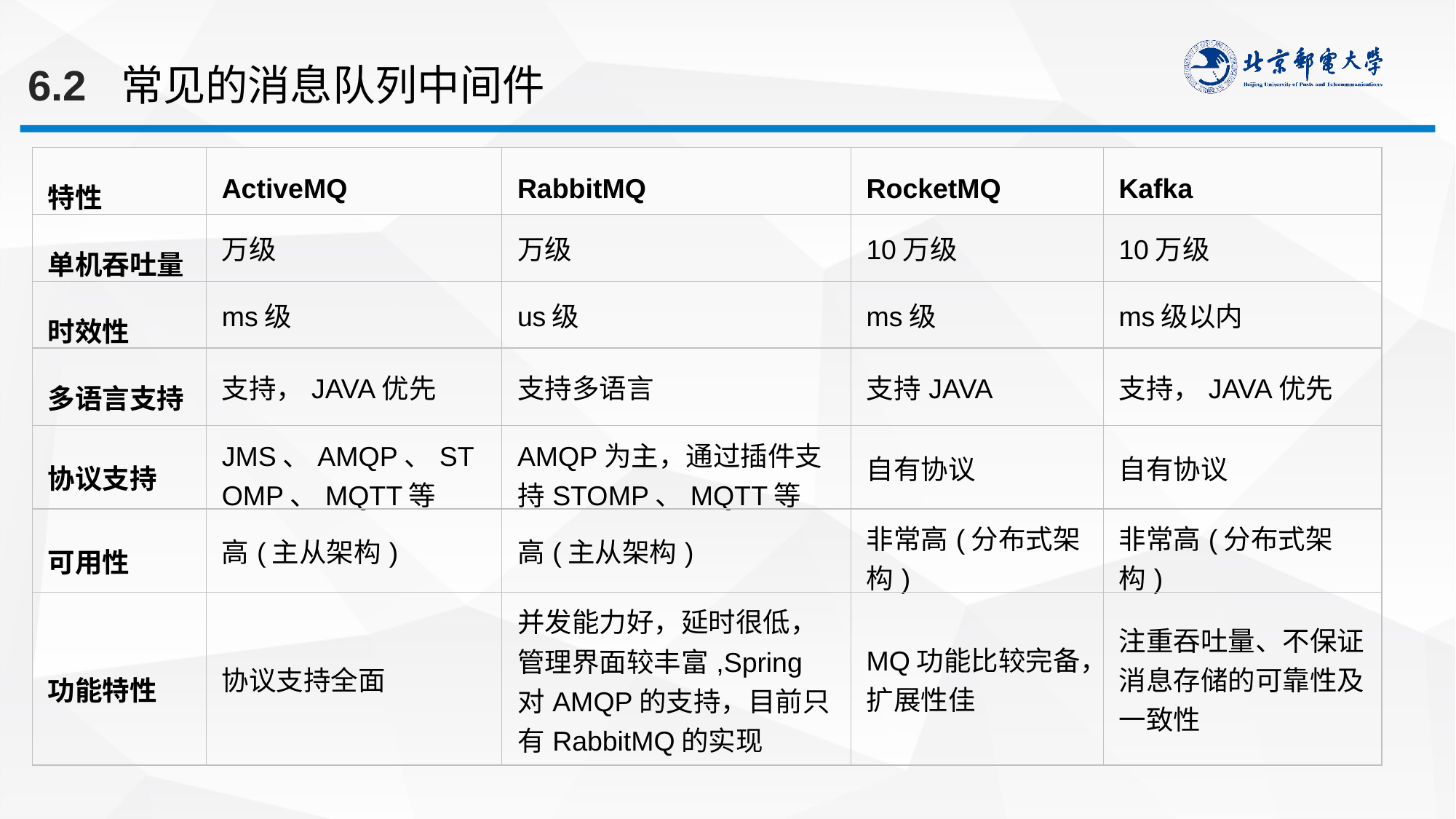

6.2  常见的消息队列中间件

| 特性 | ActiveMQ | RabbitMQ | RocketMQ | Kafka |
| --- | --- | --- | --- | --- |
| 单机吞吐量 | 万级 | 万级 | 10万级 | 10万级 |
| 时效性 | ms级 | us级 | ms级 | ms级以内 |
| 多语言支持 | 支持，JAVA优先 | 支持多语言 | 支持JAVA | 支持，JAVA优先 |
| 协议支持 | JMS、AMQP、STOMP、MQTT等 | AMQP为主，通过插件支持STOMP、MQTT等 | 自有协议 | 自有协议 |
| 可用性 | 高(主从架构) | 高(主从架构) | 非常高(分布式架构) | 非常高(分布式架构) |
| 功能特性 | 协议支持全面 | 并发能力好，延时很低，管理界面较丰富,Spring对AMQP的支持，目前只有RabbitMQ的实现 | MQ功能比较完备，扩展性佳 | 注重吞吐量、不保证消息存储的可靠性及一致性 |